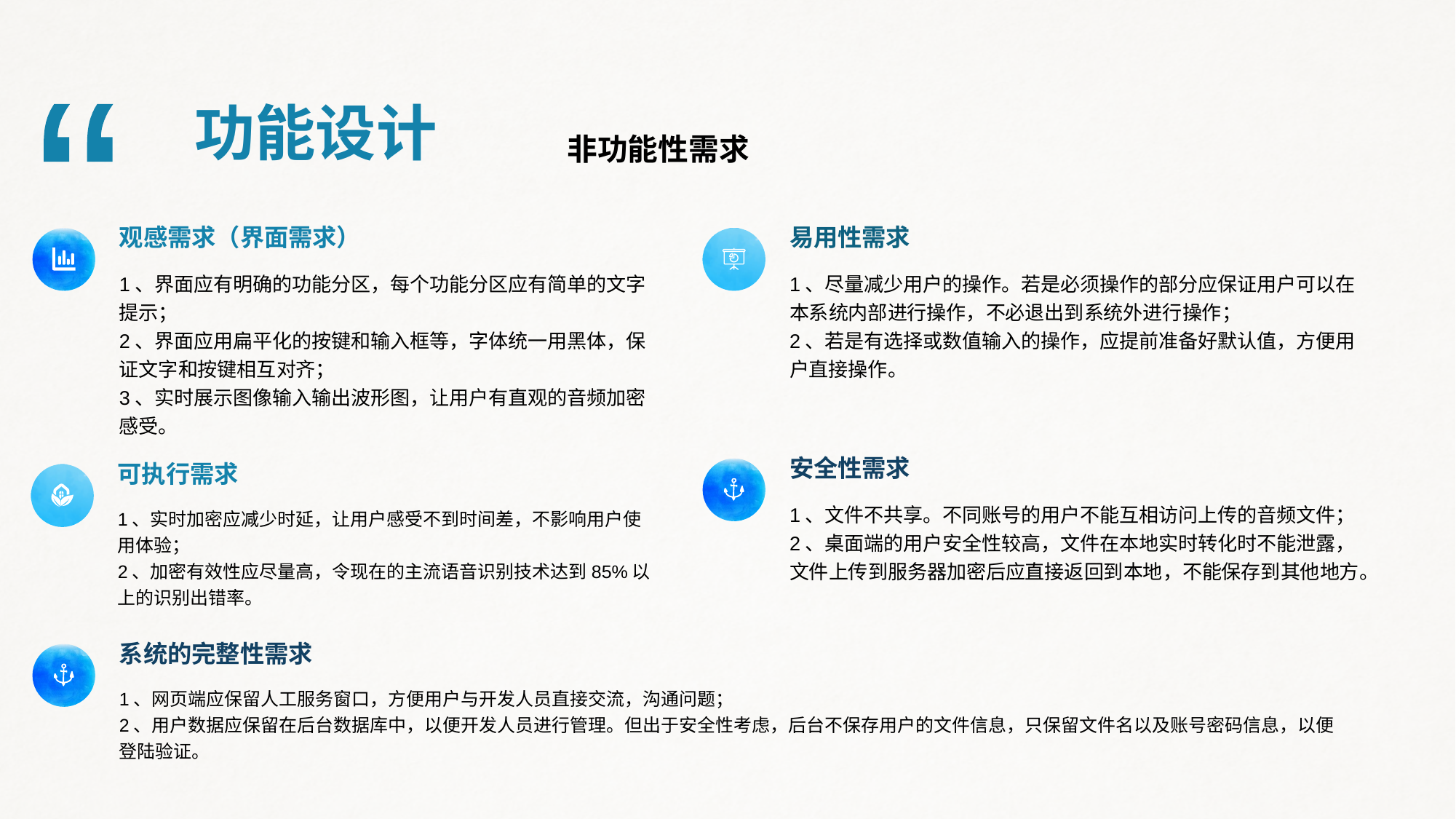

功能设计
“
非功能性需求
观感需求（界面需求）

1、界面应有明确的功能分区，每个功能分区应有简单的文字提示；
2、界面应用扁平化的按键和输入框等，字体统一用黑体，保证文字和按键相互对齐；
3、实时展示图像输入输出波形图，让用户有直观的音频加密感受。
易用性需求

1、尽量减少用户的操作。若是必须操作的部分应保证用户可以在本系统内部进行操作，不必退出到系统外进行操作；
2、若是有选择或数值输入的操作，应提前准备好默认值，方便用户直接操作。
安全性需求

1、文件不共享。不同账号的用户不能互相访问上传的音频文件；
2、桌面端的用户安全性较高，文件在本地实时转化时不能泄露，文件上传到服务器加密后应直接返回到本地，不能保存到其他地方。
可执行需求

1、实时加密应减少时延，让用户感受不到时间差，不影响用户使用体验；
2、加密有效性应尽量高，令现在的主流语音识别技术达到85%以上的识别出错率。
系统的完整性需求

1、网页端应保留人工服务窗口，方便用户与开发人员直接交流，沟通问题；
2、用户数据应保留在后台数据库中，以便开发人员进行管理。但出于安全性考虑，后台不保存用户的文件信息，只保留文件名以及账号密码信息，以便登陆验证。